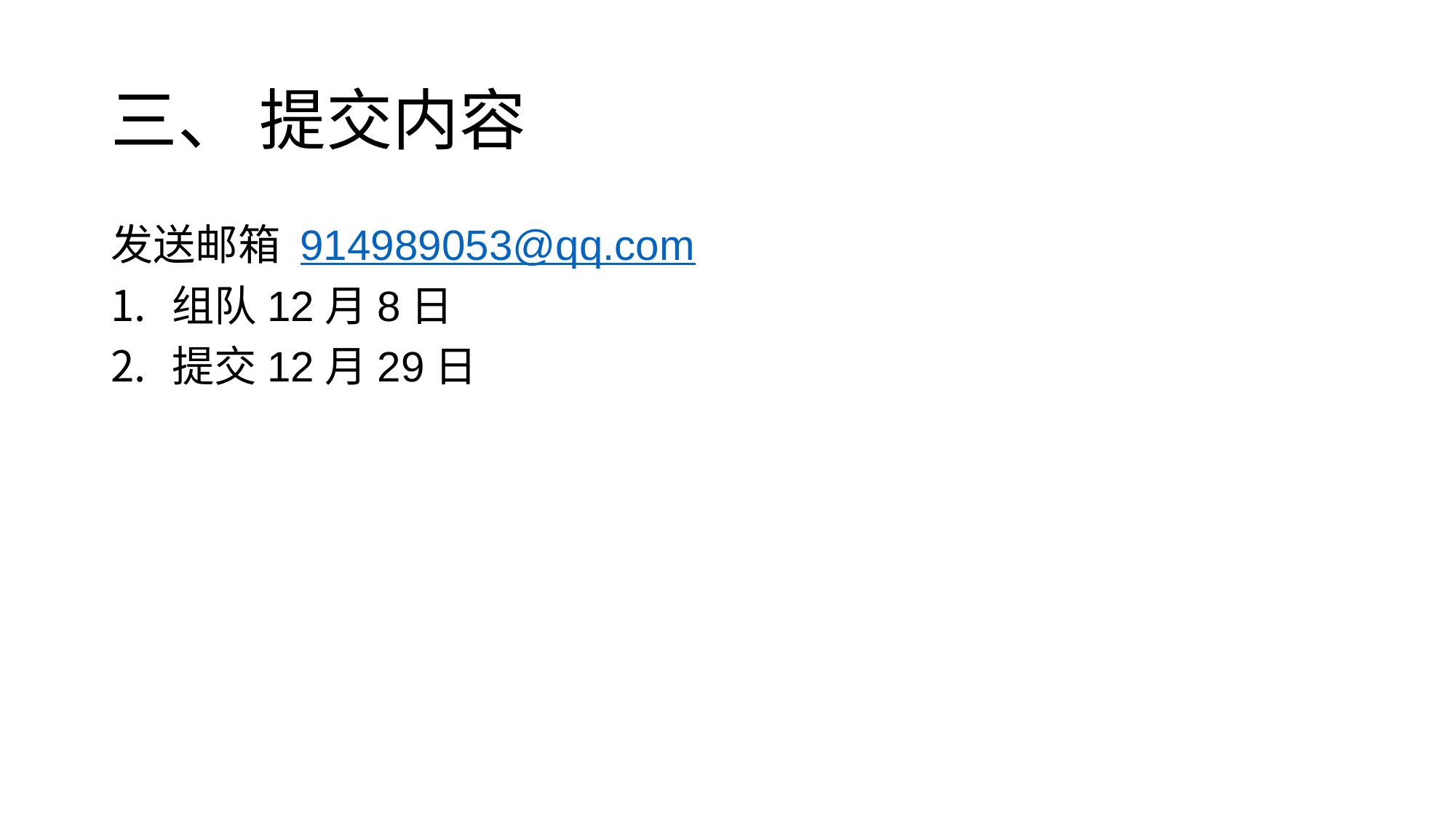

# 三、 提交内容
发送邮箱 914989053@qq.com
组队12月8日
提交12月29日